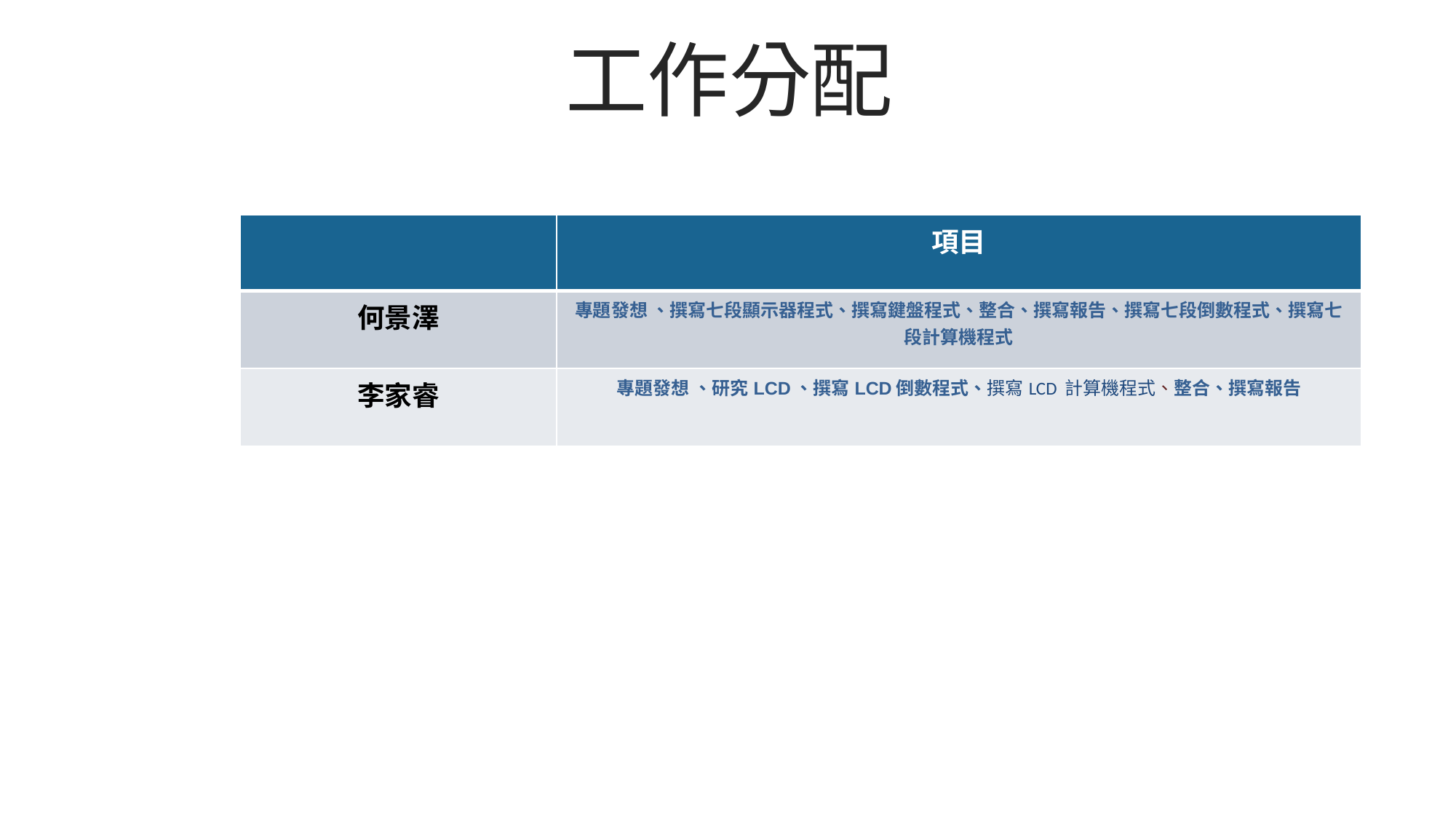

工作分配
|  | 項目 |
| --- | --- |
| 何景澤 | 專題發想 、撰寫七段顯示器程式、撰寫鍵盤程式、整合、撰寫報告、撰寫七段倒數程式、撰寫七段計算機程式 |
| 李家睿 | 專題發想 、研究LCD、撰寫LCD倒數程式、撰寫LCD 計算機程式、整合、撰寫報告 |